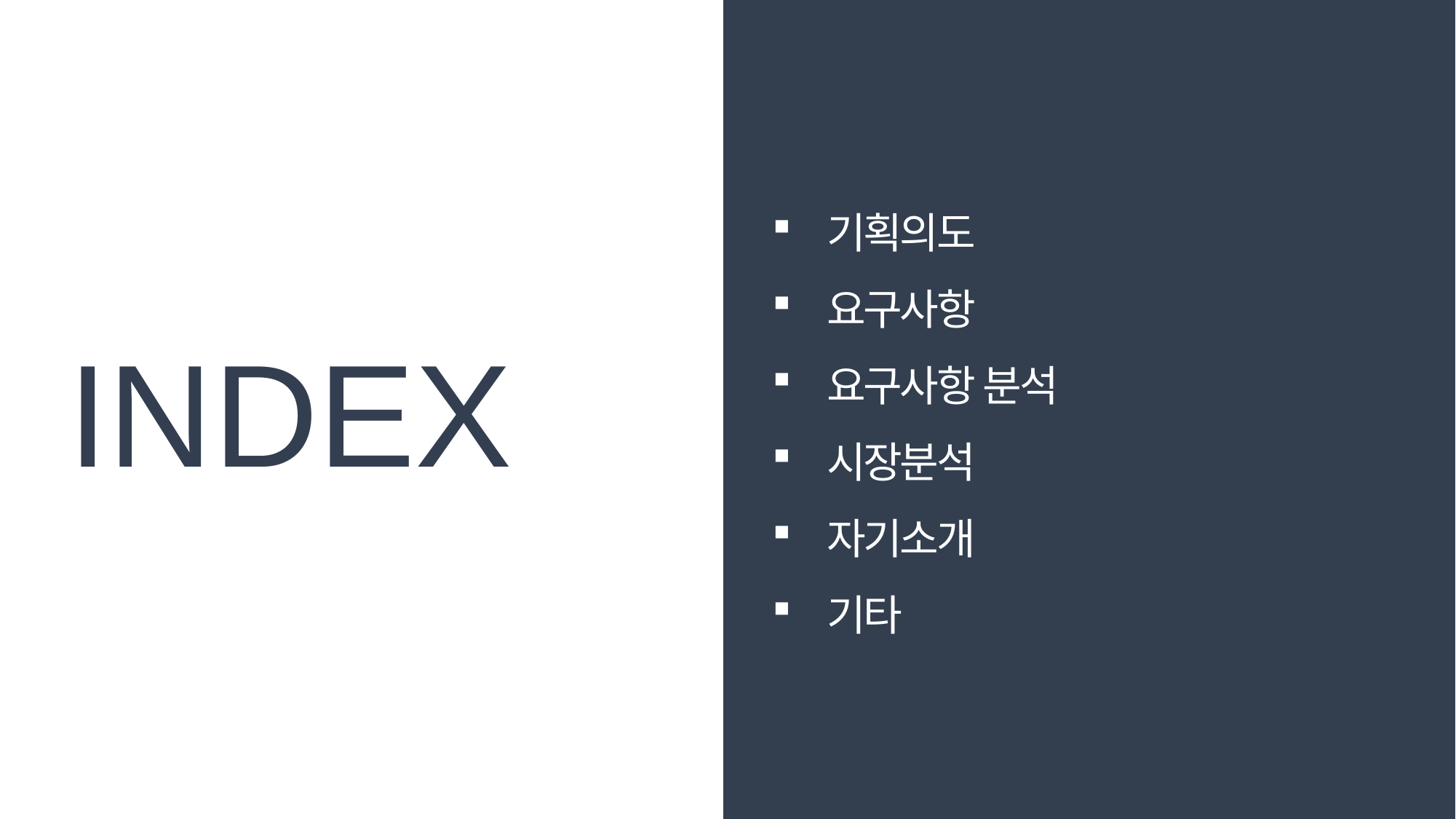

기획의도
요구사항
요구사항 분석
시장분석
자기소개
기타
INDEX